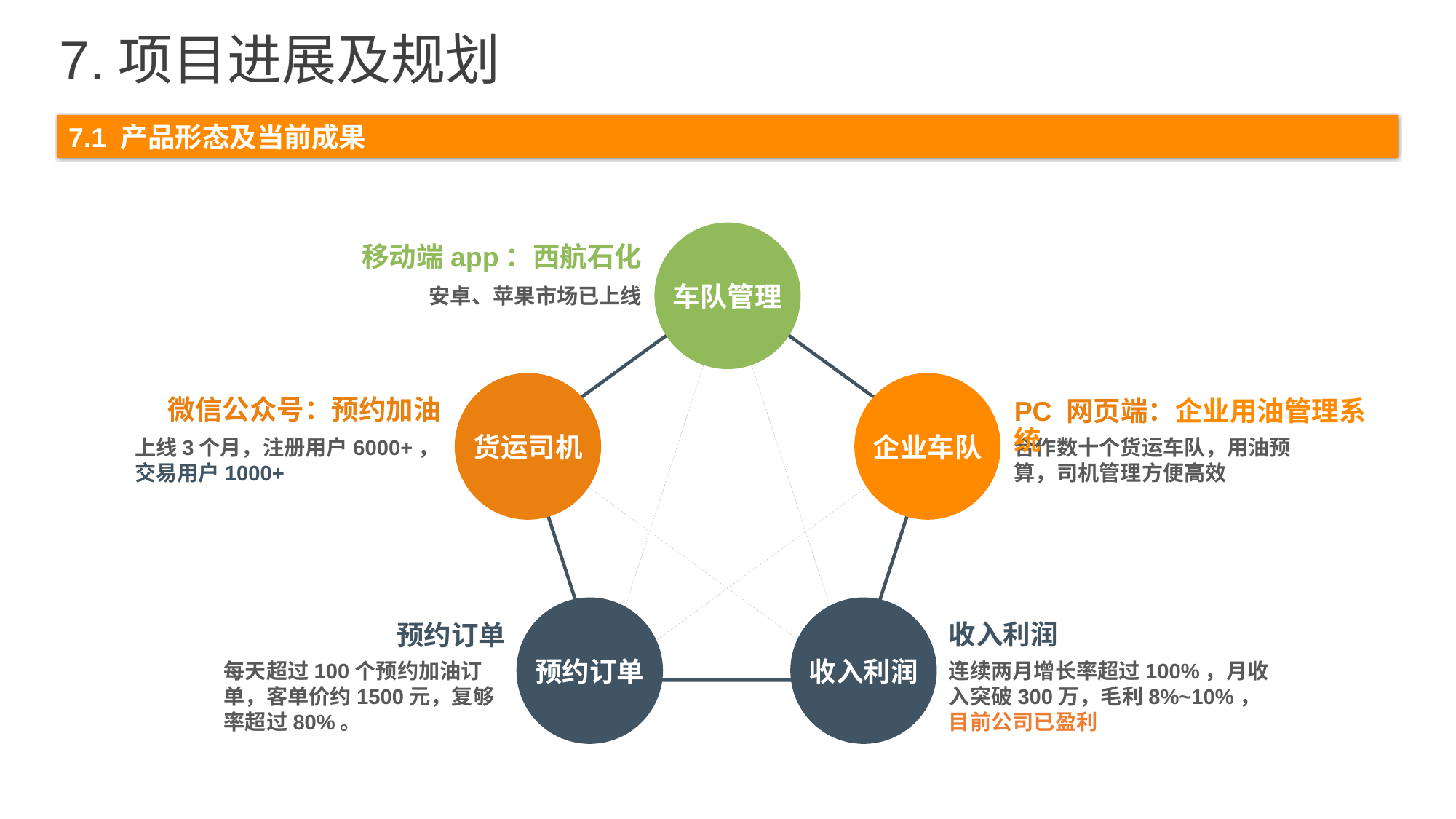

7.项目进展及规划

7.1 产品形态及当前成果

车队管理
移动端app：西航石化
安卓、苹果市场已上线

企业车队

货运司机
微信公众号：预约加油
上线3个月，注册用户6000+，交易用户1000+
PC 网页端：企业用油管理系统
合作数十个货运车队，用油预算，司机管理方便高效

预约订单

收入利润
收入利润
连续两月增长率超过100%，月收入突破300万，毛利8%~10%，目前公司已盈利
预约订单
每天超过100个预约加油订单，客单价约1500元，复够率超过80%。